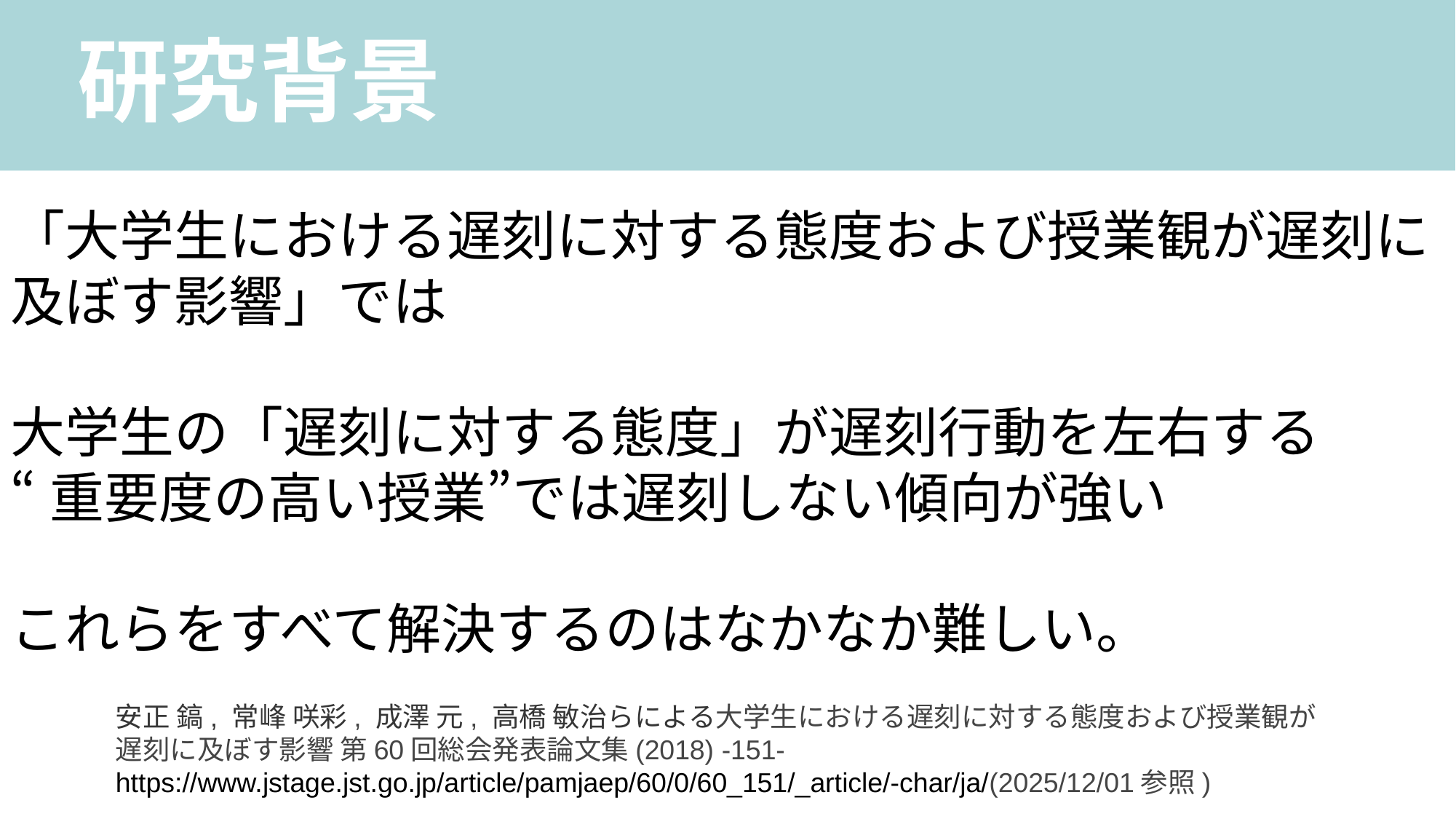

# 研究背景
「大学生における遅刻に対する態度および授業観が遅刻に及ぼす影響」では

大学生の「遅刻に対する態度」が遅刻行動を左右する
“重要度の高い授業”では遅刻しない傾向が強い

これらをすべて解決するのはなかなか難しい。
安正 鎬, 常峰 咲彩, 成澤 元, 高橋 敏治らによる大学生における遅刻に対する態度および授業観が遅刻に及ぼす影響 第60回総会発表論文集(2018) -151-
https://www.jstage.jst.go.jp/article/pamjaep/60/0/60_151/_article/-char/ja/(2025/12/01参照)